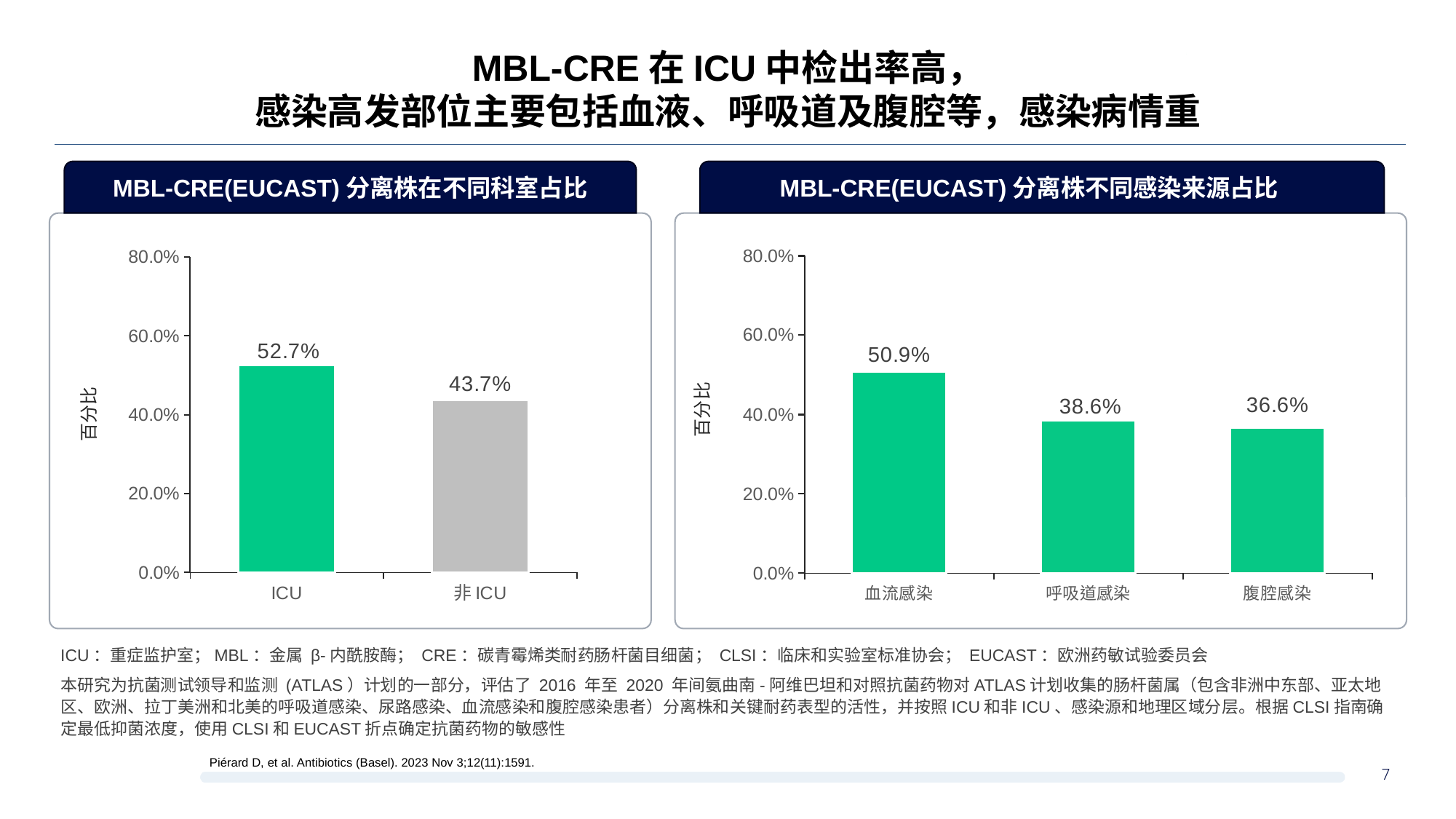

MBL-CRE在ICU中检出率高，
感染高发部位主要包括血液、呼吸道及腹腔等，感染病情重

MBL-CRE(EUCAST)分离株在不同科室占比
MBL-CRE(EUCAST)分离株不同感染来源占比

### Chart

| Category | CRE |
|---|---|
| ICU | 0.527 |
| 非ICU | 0.437 |

### Chart

| Category | CRE |
|---|---|
| 血流感染 | 0.509 |
| 呼吸道感染 | 0.386 |
| 腹腔感染 | 0.366 |
百分比
百分比
ICU：重症监护室；MBL：金属 β-内酰胺酶； CRE：碳青霉烯类耐药肠杆菌目细菌； CLSI：临床和实验室标准协会； EUCAST：欧洲药敏试验委员会
本研究为抗菌测试领导和监测 (ATLAS）计划的一部分，评估了 2016 年至 2020 年间氨曲南-阿维巴坦和对照抗菌药物对ATLAS计划收集的肠杆菌属（包含非洲中东部、亚太地区、欧洲、拉丁美洲和北美的呼吸道感染、尿路感染、血流感染和腹腔感染患者）分离株和关键耐药表型的活性，并按照ICU和非ICU、感染源和地理区域分层。根据CLSI指南确定最低抑菌浓度，使用CLSI和EUCAST折点确定抗菌药物的敏感性
Piérard D, et al. Antibiotics (Basel). 2023 Nov 3;12(11):1591.
7